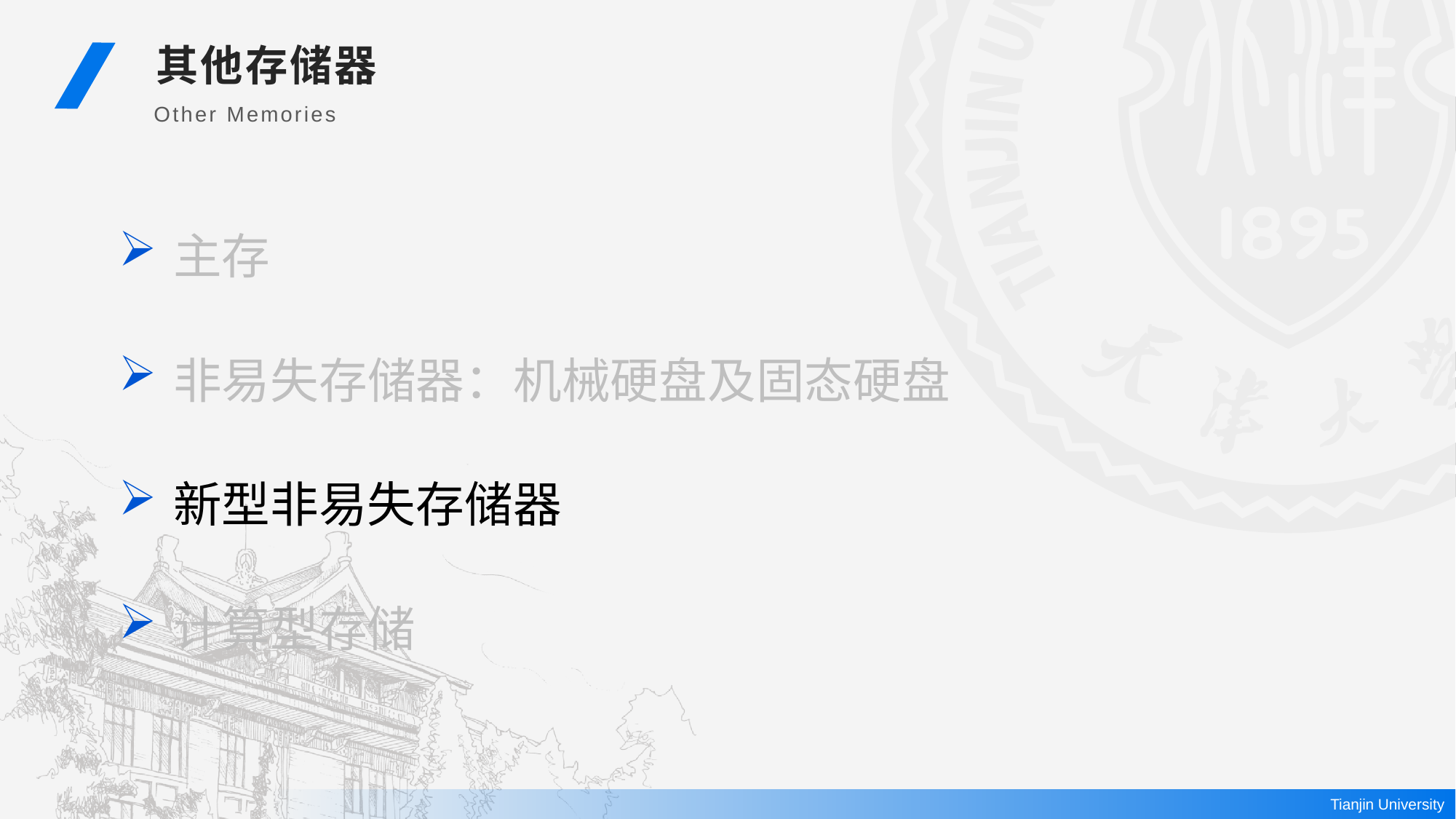

其他存储器
Other Memories
主存
非易失存储器：机械硬盘及固态硬盘
新型非易失存储器
计算型存储